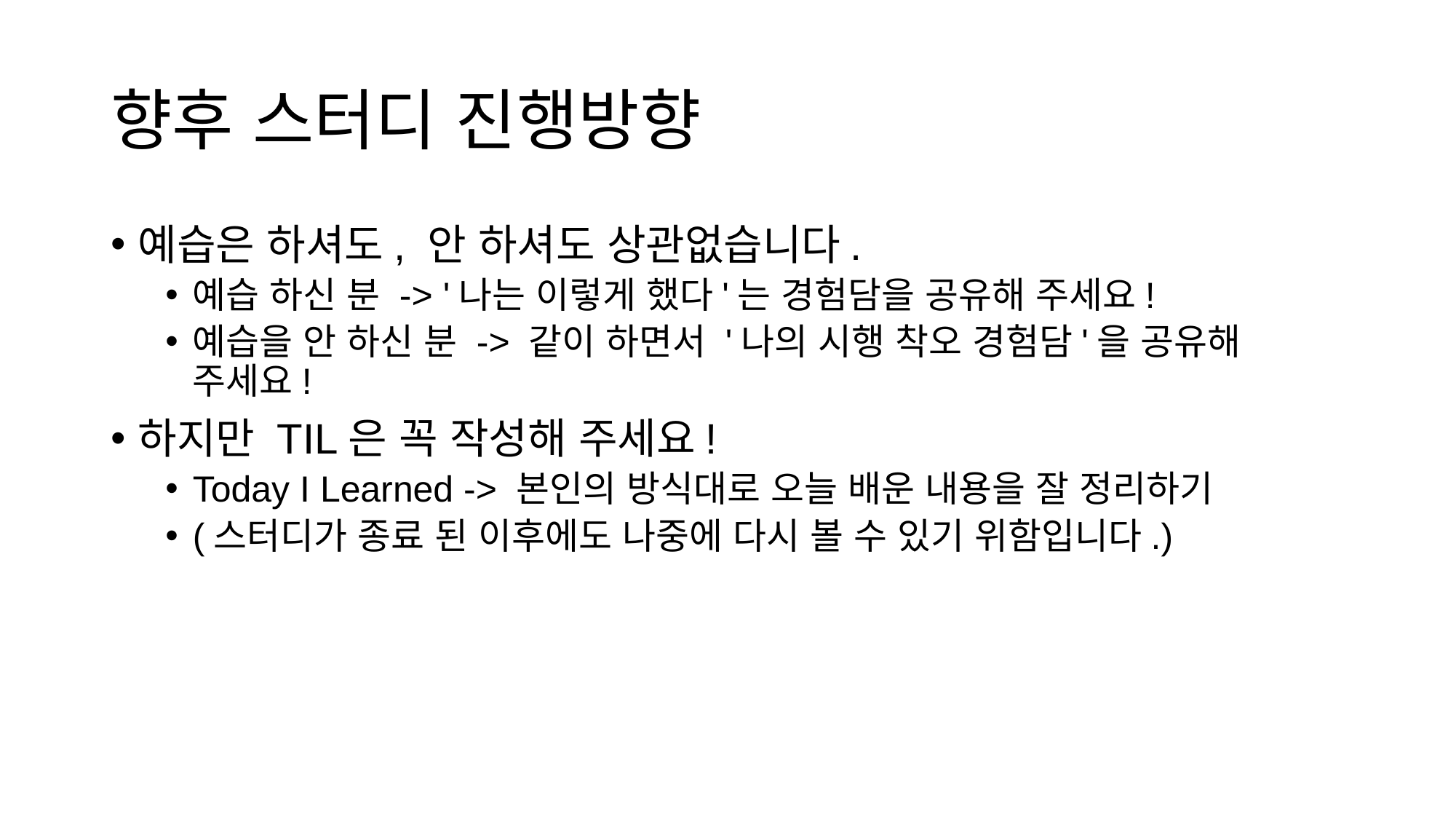

# 향후 스터디 진행방향
예습은 하셔도, 안 하셔도 상관없습니다.
예습 하신 분 -> '나는 이렇게 했다'는 경험담을 공유해 주세요!
예습을 안 하신 분 -> 같이 하면서 '나의 시행 착오 경험담'을 공유해 주세요!
하지만 TIL은 꼭 작성해 주세요!
Today I Learned -> 본인의 방식대로 오늘 배운 내용을 잘 정리하기
(스터디가 종료 된 이후에도 나중에 다시 볼 수 있기 위함입니다.)